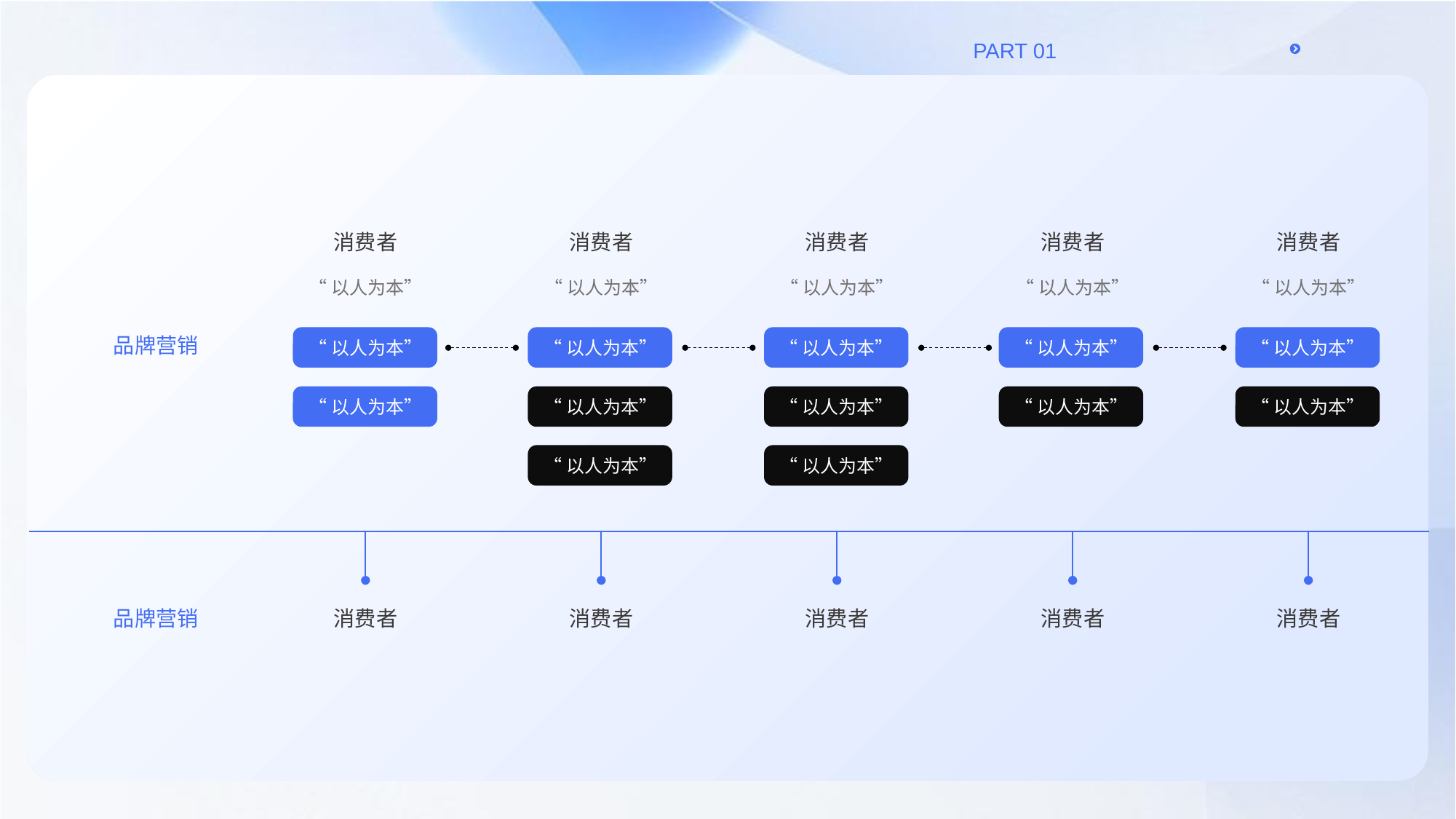

消费者
消费者
消费者
消费者
消费者
“以人为本”
“以人为本”
“以人为本”
“以人为本”
“以人为本”
品牌营销

“以人为本”
“以人为本”
“以人为本”
“以人为本”
“以人为本”

“以人为本”
“以人为本”
“以人为本”
“以人为本”
“以人为本”

“以人为本”
“以人为本”
品牌营销
消费者
消费者
消费者
消费者
消费者